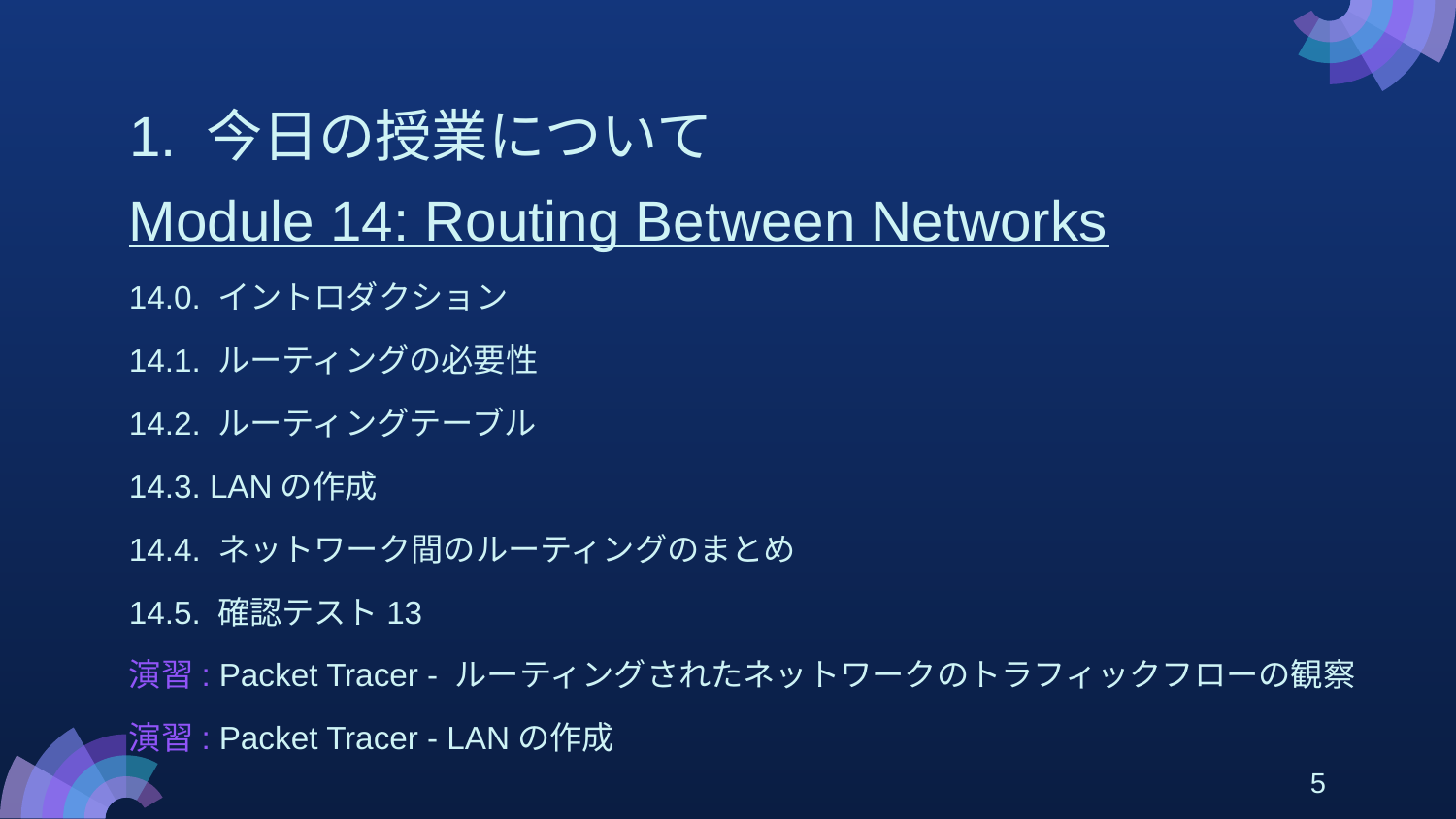

# 1. 今日の授業について
Module 14: Routing Between Networks
14.0. イントロダクション
14.1. ルーティングの必要性
14.2. ルーティングテーブル
14.3. LANの作成
14.4. ネットワーク間のルーティングのまとめ
14.5. 確認テスト13
演習: Packet Tracer - ルーティングされたネットワークのトラフィックフローの観察
演習: Packet Tracer - LANの作成